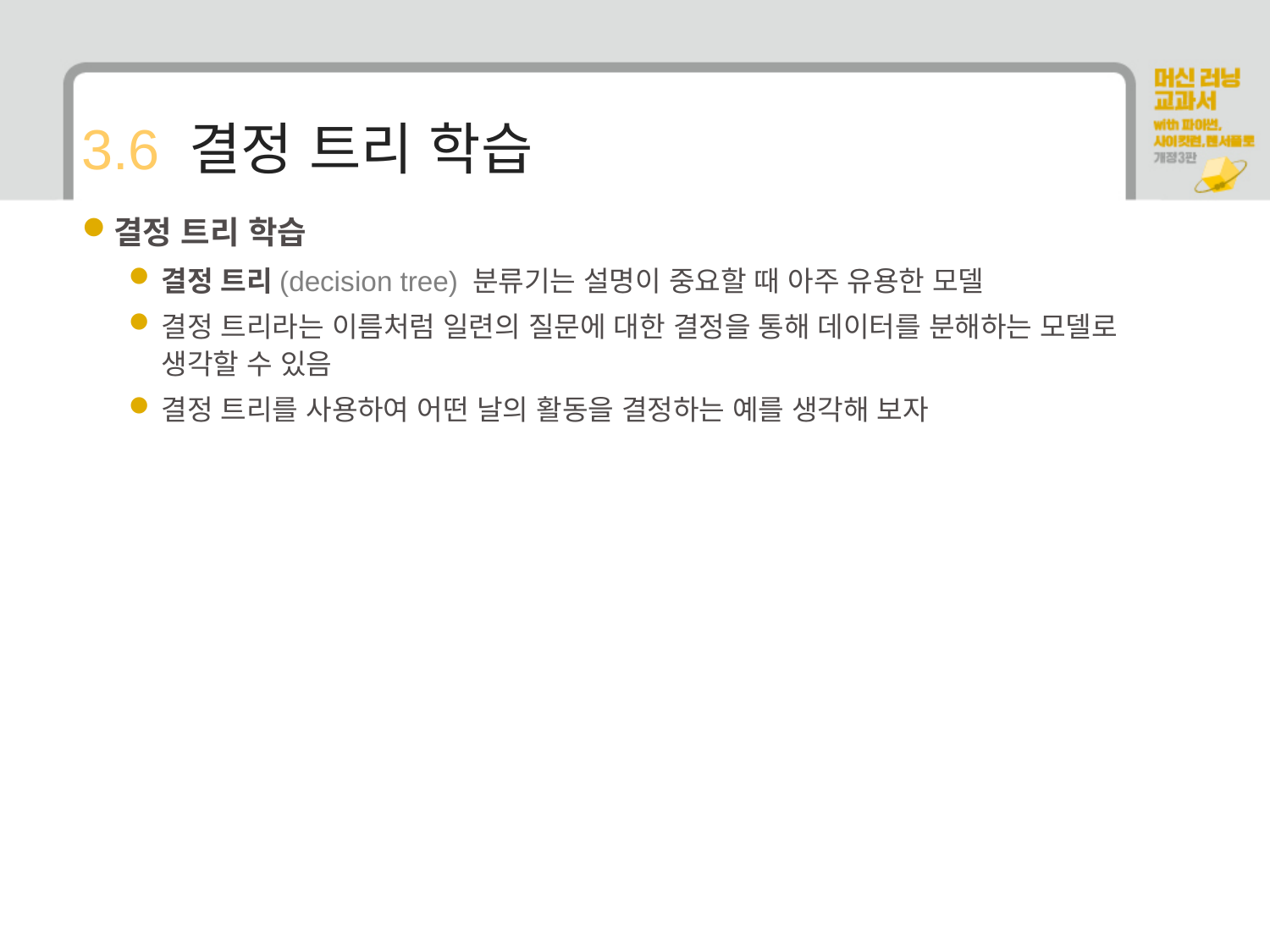

# 3.6 결정 트리 학습
결정 트리 학습
결정 트리(decision tree) 분류기는 설명이 중요할 때 아주 유용한 모델
결정 트리라는 이름처럼 일련의 질문에 대한 결정을 통해 데이터를 분해하는 모델로 생각할 수 있음
결정 트리를 사용하여 어떤 날의 활동을 결정하는 예를 생각해 보자